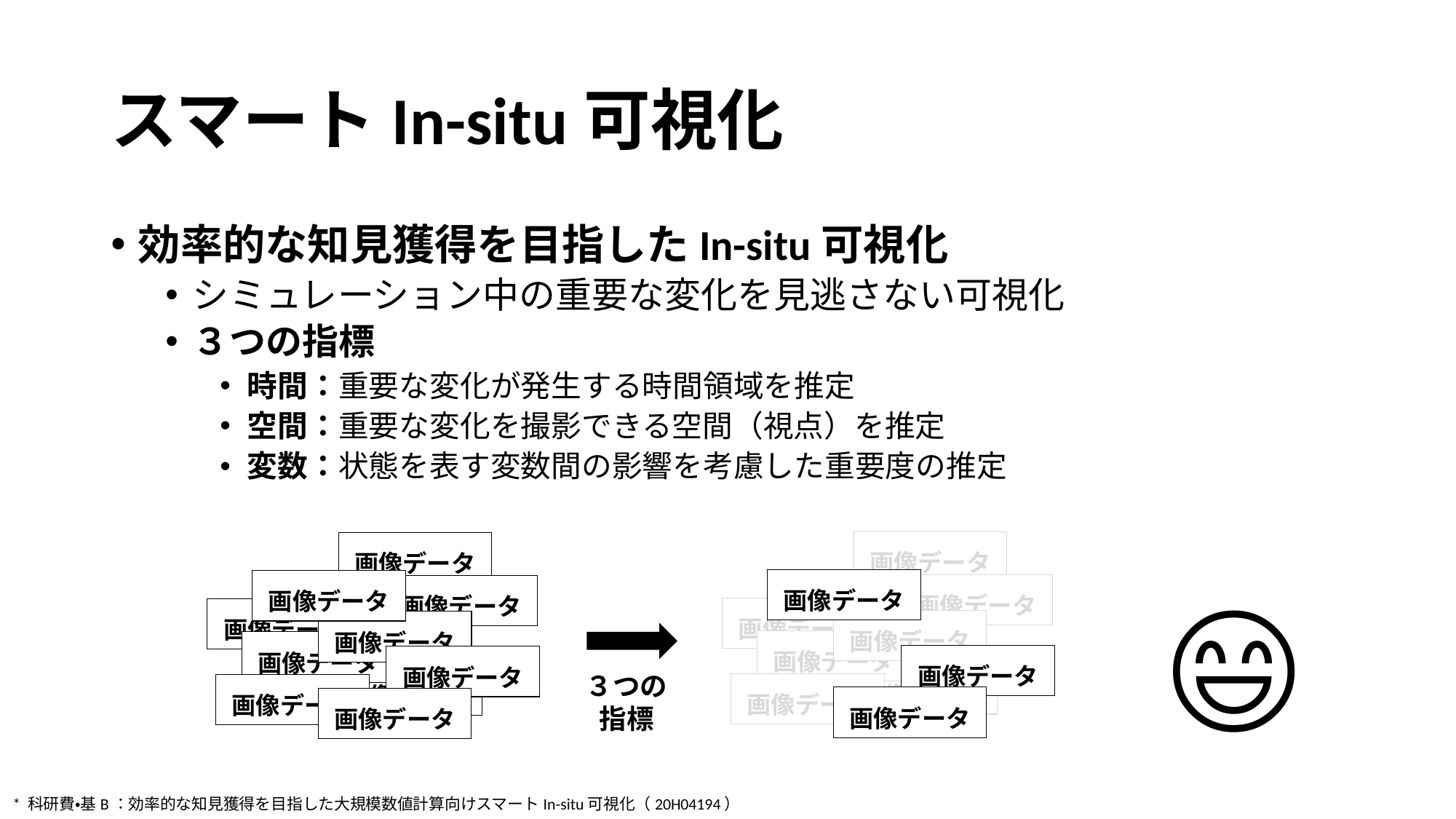

# スマートIn-situ可視化
効率的な知見獲得を目指したIn-situ可視化
シミュレーション中の重要な変化を見逃さない可視化
３つの指標
時間：重要な変化が発生する時間領域を推定
空間：重要な変化を撮影できる空間（視点）を推定
変数：状態を表す変数間の影響を考慮した重要度の推定
画像データ
画像データ
画像データ
画像データ
画像データ
画像データ
画像データ
画像データ
画像データ
画像データ
画像データ
画像データ
画像データ
画像データ
画像データ
画像データ
画像データ
画像データ
画像データ
画像データ
😄

３つの
指標
* 科研費・基B：効率的な知見獲得を目指した大規模数値計算向けスマートIn-situ可視化（20H04194）